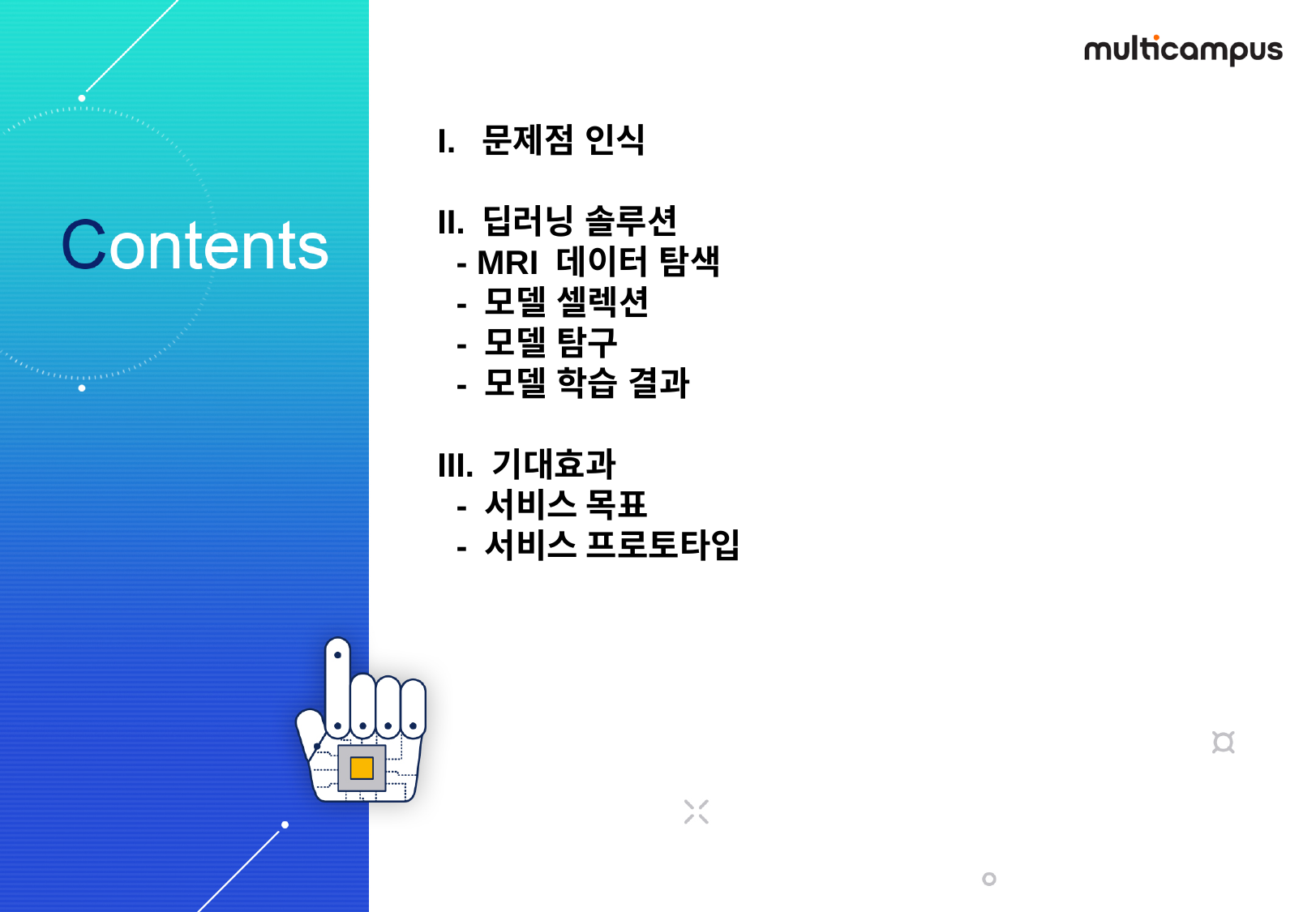

문제점 인식

딥러닝 솔루션
  - MRI 데이터 탐색
  - 모델 셀렉션
  - 모델 탐구
  - 모델 학습 결과

III. 기대효과
  - 서비스 목표
  - 서비스 프로토타입